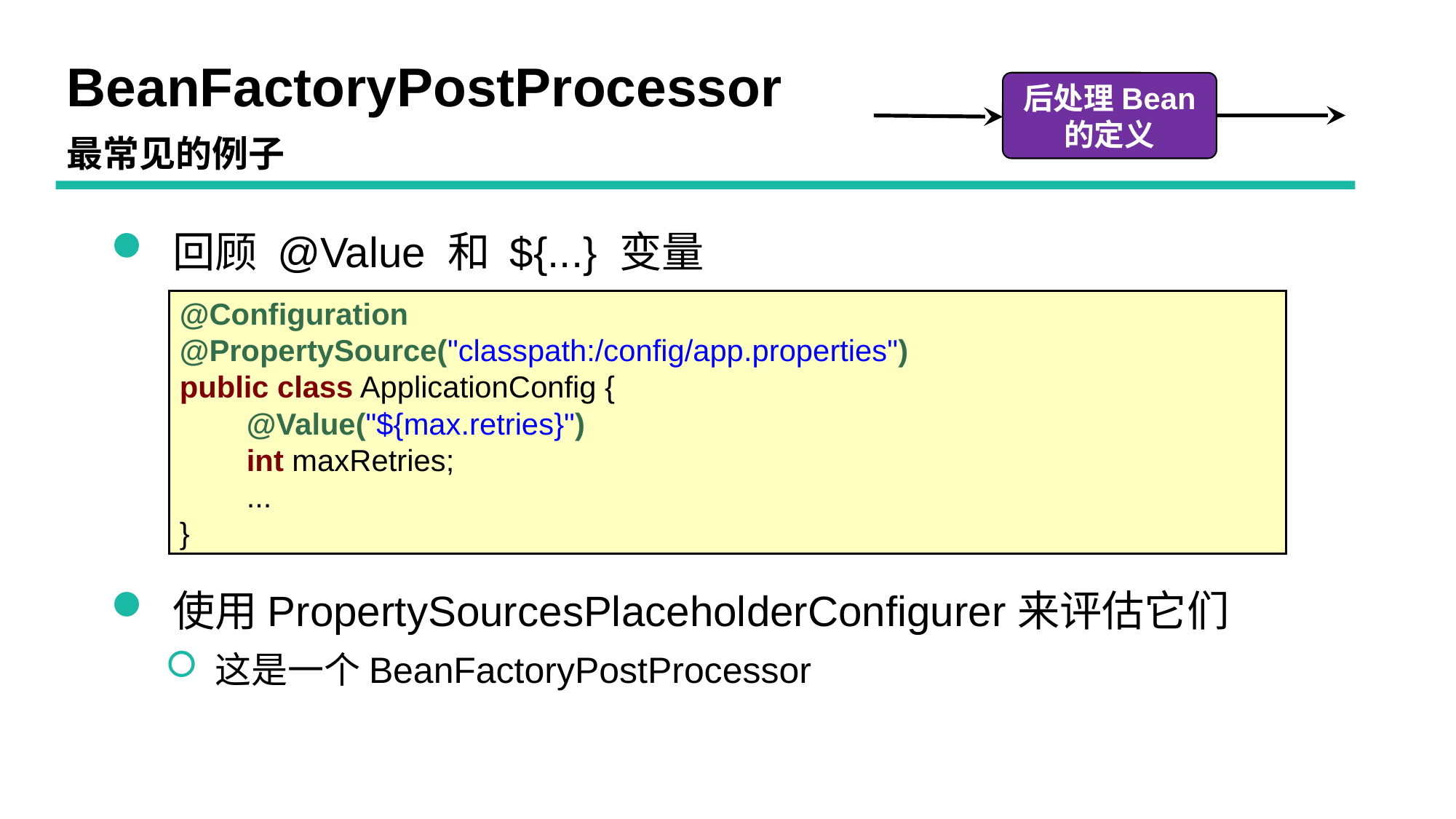

# BeanFactoryPostProcessor
后处理Bean
的定义
最常见的例子
 回顾 @Value 和 ${...} 变量
@Configuration
@PropertySource("classpath:/config/app.properties")
public class ApplicationConfig {
        @Value("${max.retries}")
        int maxRetries;
        ...
}
 使用PropertySourcesPlaceholderConfigurer来评估它们
 这是一个BeanFactoryPostProcessor